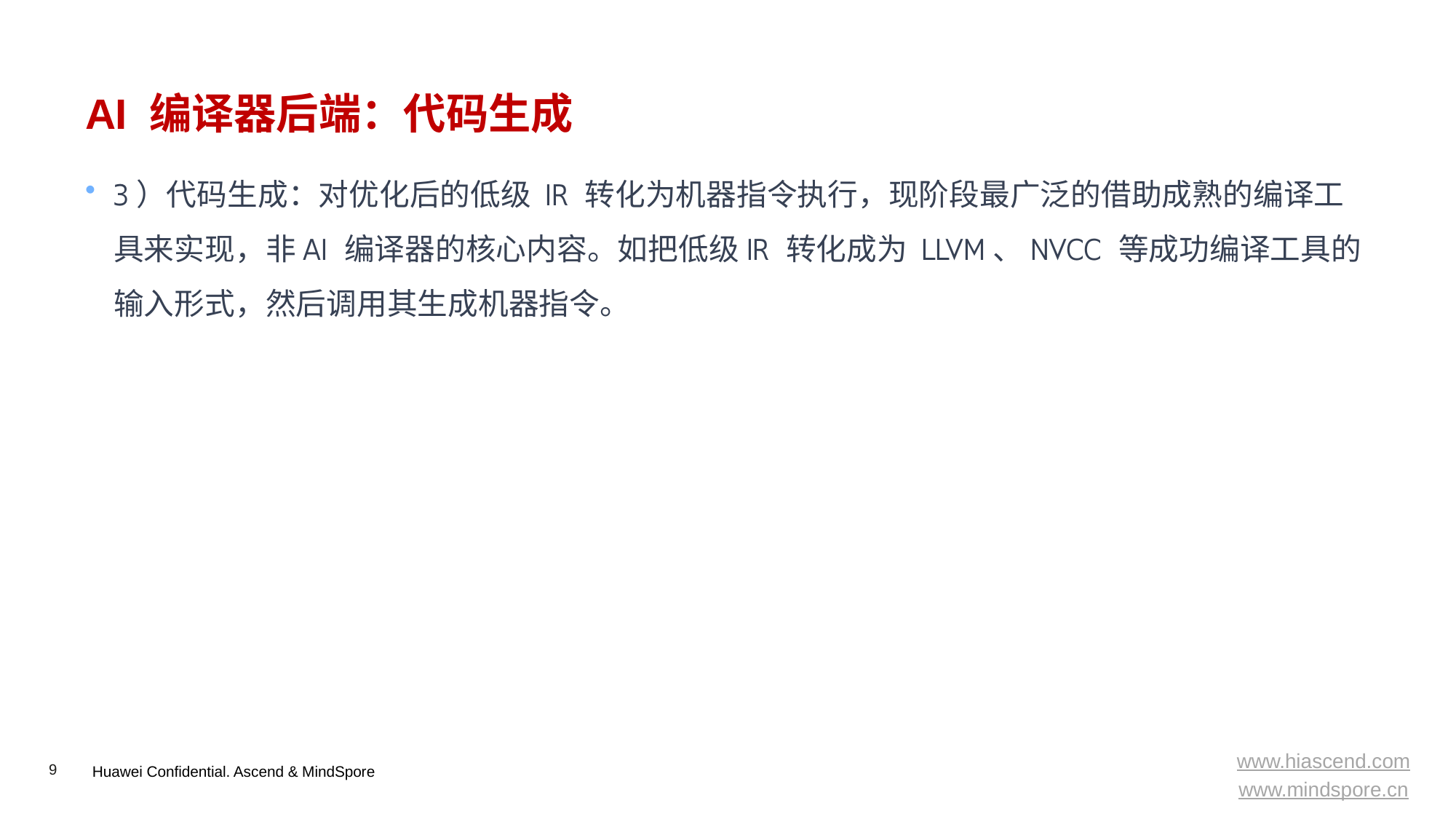

# AI 编译器后端：代码生成
3）代码生成：对优化后的低级 IR 转化为机器指令执行，现阶段最广泛的借助成熟的编译工具来实现，非AI 编译器的核心内容。如把低级IR 转化成为 LLVM、NVCC 等成功编译工具的输入形式，然后调用其生成机器指令。